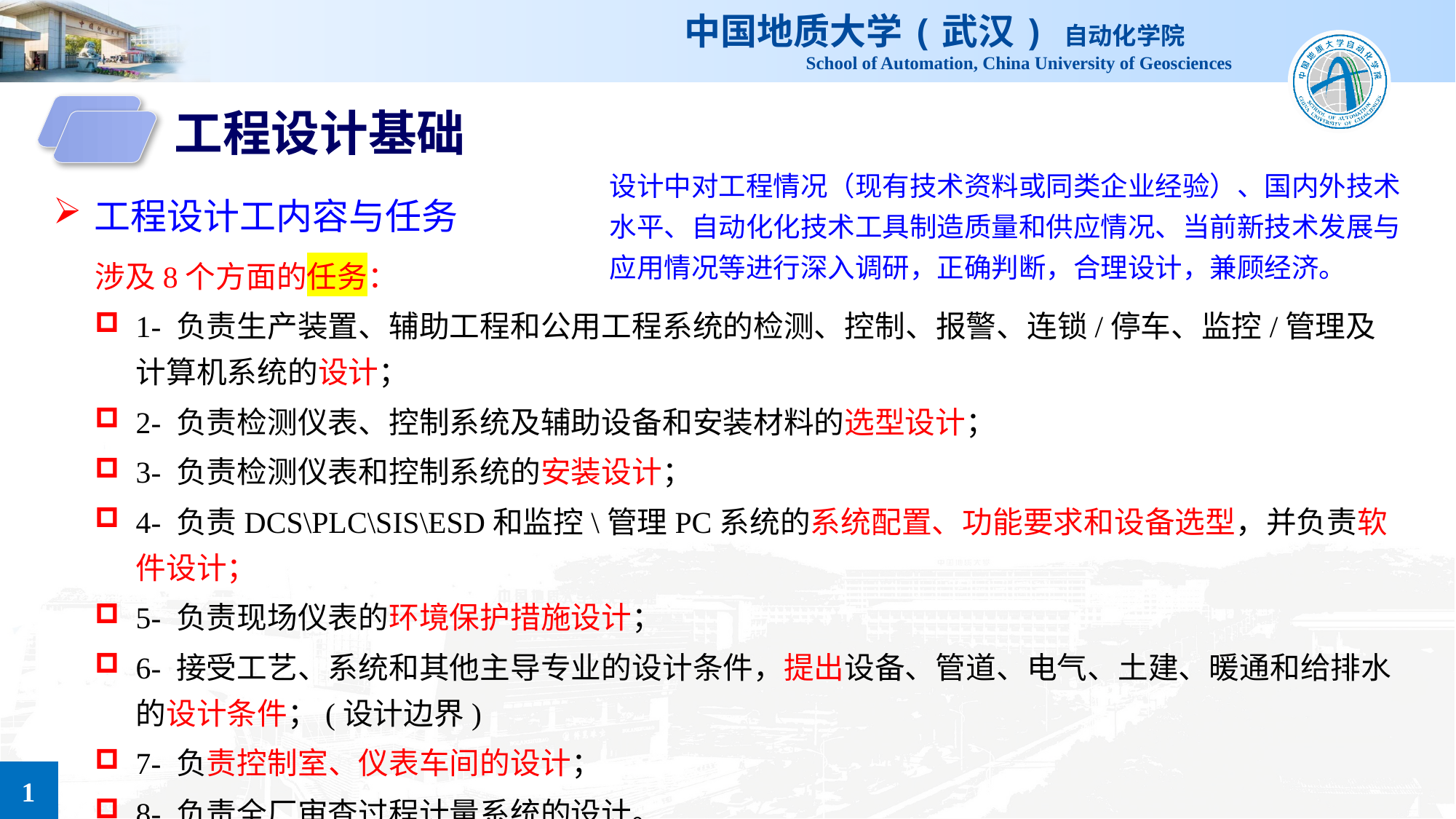

工程设计基础

设计中对工程情况（现有技术资料或同类企业经验）、国内外技术水平、自动化化技术工具制造质量和供应情况、当前新技术发展与应用情况等进行深入调研，正确判断，合理设计，兼顾经济。
工程设计工内容与任务
涉及8个方面的任务：
1- 负责生产装置、辅助工程和公用工程系统的检测、控制、报警、连锁/停车、监控/管理及计算机系统的设计；
2- 负责检测仪表、控制系统及辅助设备和安装材料的选型设计；
3- 负责检测仪表和控制系统的安装设计；
4- 负责DCS\PLC\SIS\ESD和监控\管理PC系统的系统配置、功能要求和设备选型，并负责软件设计；
5- 负责现场仪表的环境保护措施设计；
6- 接受工艺、系统和其他主导专业的设计条件，提出设备、管道、电气、土建、暖通和给排水的设计条件；(设计边界)
7- 负责控制室、仪表车间的设计；
8- 负责全厂审查过程计量系统的设计。
1